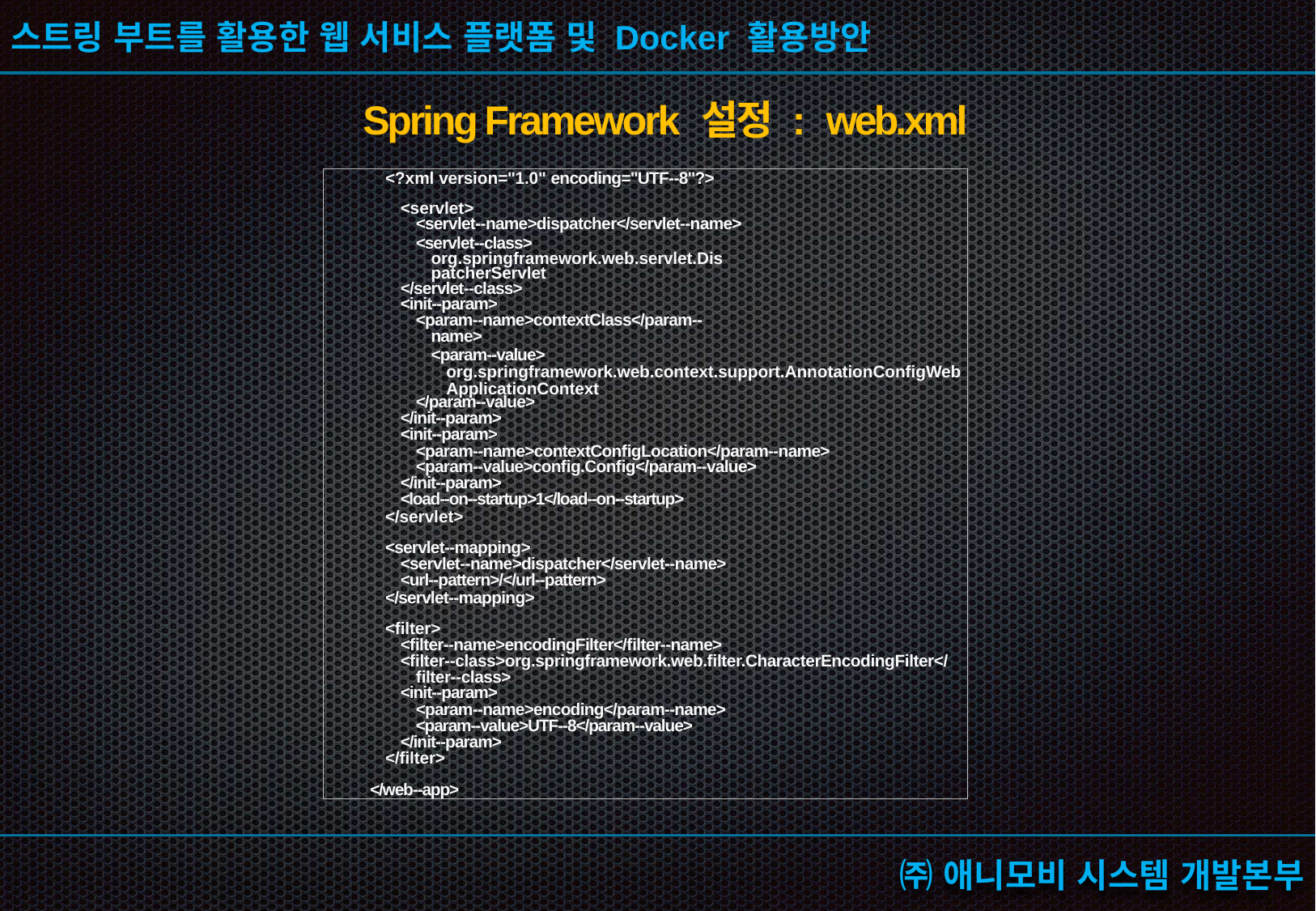

Spring Framework 설정 :  web.xml
<?xml version="1.0" encoding="UTF-­‐8"?>
<servlet>
<servlet-­‐name>dispatcher</servlet-­‐name>
<servlet-­‐class>  org.springframework.web.servlet.DispatcherServlet
</servlet-­‐class>
<init-­‐param>
<param-­‐name>contextClass</param-­‐name>
<param-­‐value>  org.springframework.web.context.support.AnnotationConﬁgWebApplicationContext
</param-­‐value>
</init-­‐param>
<init-­‐param>
<param-­‐name>contextConﬁgLocation</param-­‐name>
<param-­‐value>conﬁg.Conﬁg</param-­‐value>
</init-­‐param>
<load-­‐on-­‐startup>1</load-­‐on-­‐startup>
</servlet>
<servlet-­‐mapping>
<servlet-­‐name>dispatcher</servlet-­‐name>
<url-­‐pattern>/</url-­‐pattern>
</servlet-­‐mapping>
<ﬁlter>
<ﬁlter-­‐name>encodingFilter</ﬁlter-­‐name>
<ﬁlter-­‐class>org.springframework.web.ﬁlter.CharacterEncodingFilter</ﬁlter-­‐class>
<init-­‐param>
<param-­‐name>encoding</param-­‐name>
<param-­‐value>UTF-­‐8</param-­‐value>
</init-­‐param>
</ﬁlter>
</web-­‐app>